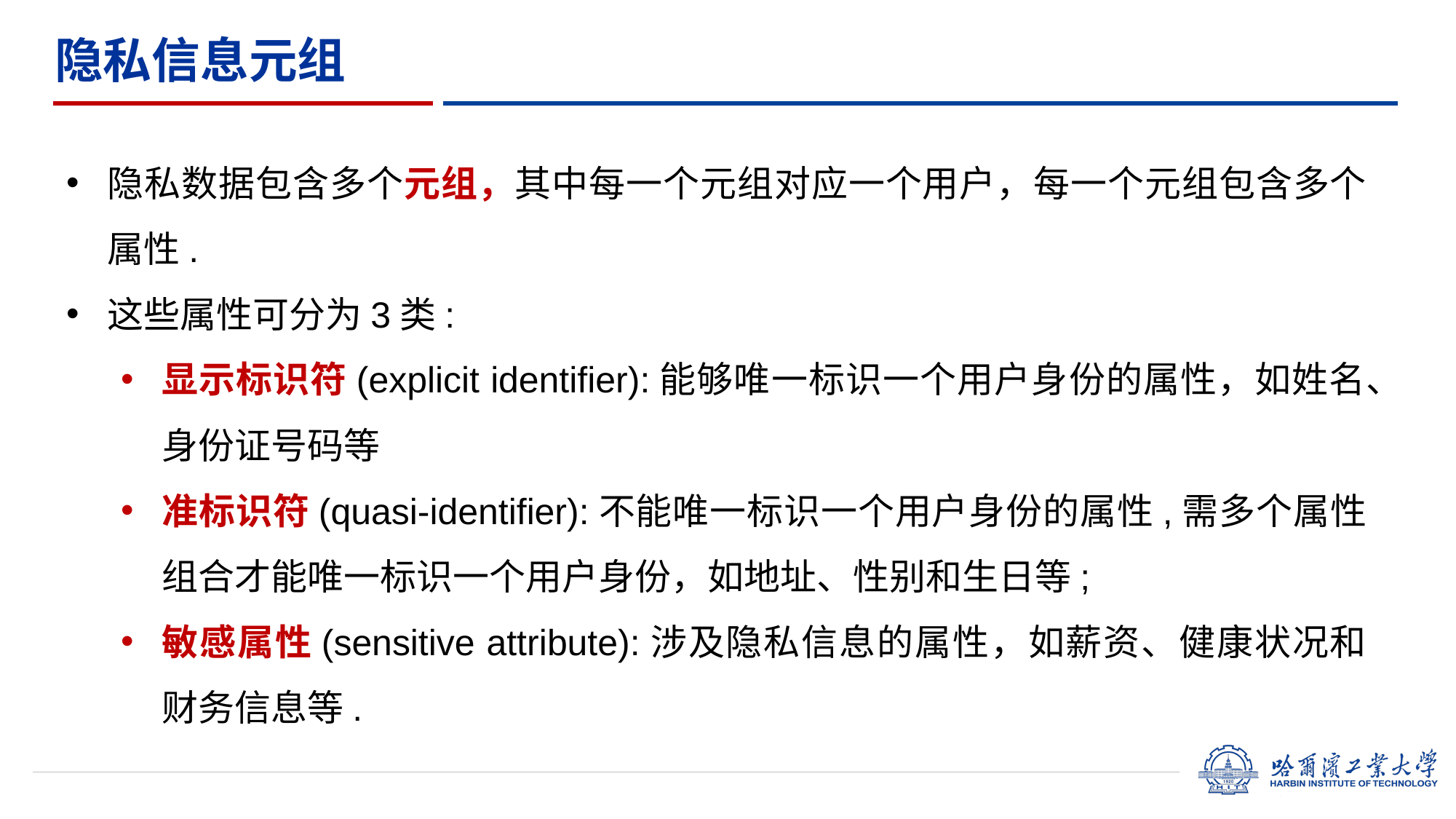

隐私信息元组
隐私数据包含多个元组，其中每一个元组对应一个用户，每一个元组包含多个属性.
这些属性可分为3类:
显示标识符(explicit identifier):能够唯一标识一个用户身份的属性，如姓名、身份证号码等
准标识符(quasi-identifier):不能唯一标识一个用户身份的属性,需多个属性组合才能唯一标识一个用户身份，如地址、性别和生日等;
敏感属性(sensitive attribute):涉及隐私信息的属性，如薪资、健康状况和财务信息等.